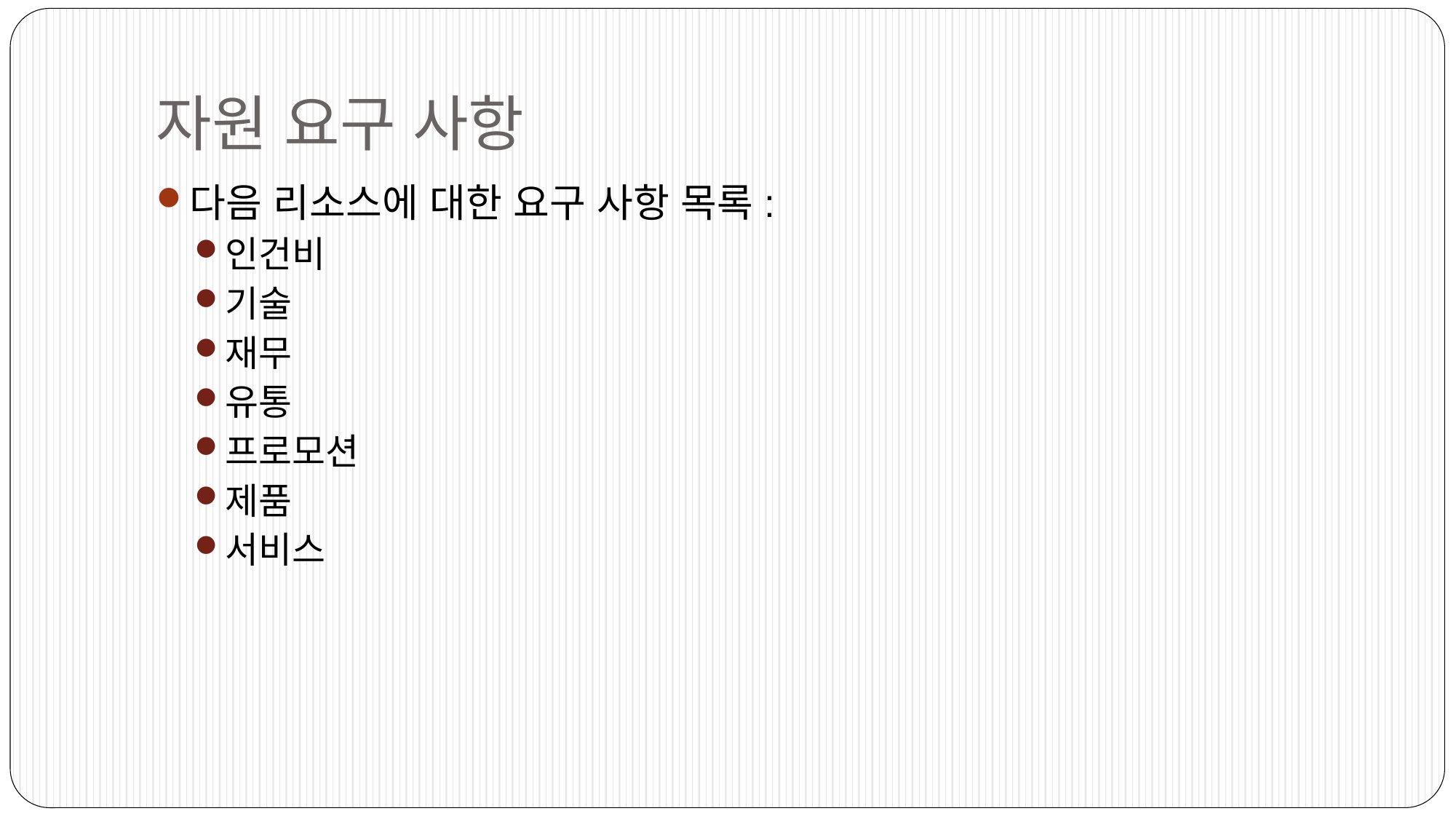

# 자원 요구 사항
다음 리소스에 대한 요구 사항 목록:
인건비
기술
재무
유통
프로모션
제품
서비스